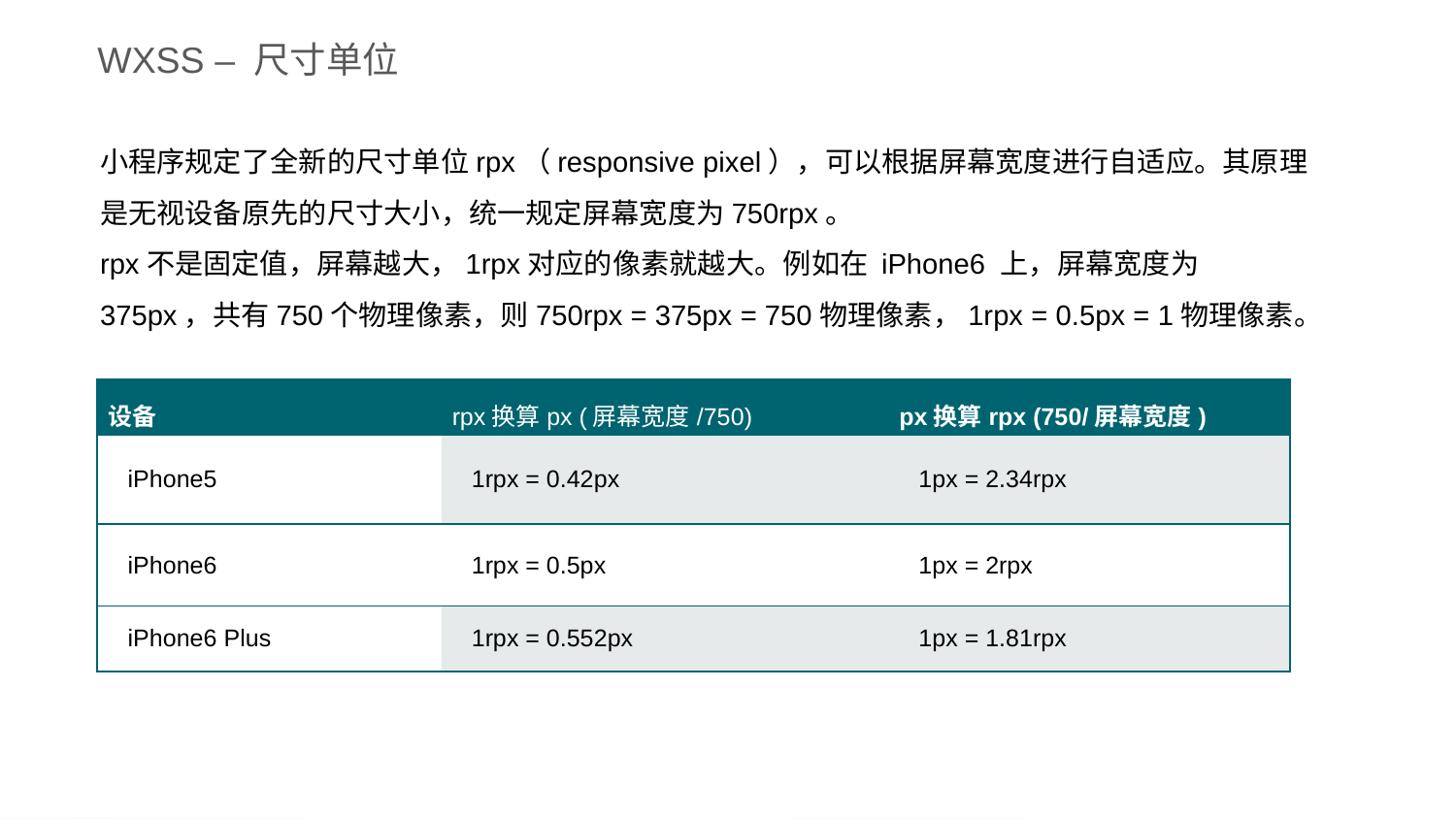

WXSS – 尺寸单位
小程序规定了全新的尺寸单位rpx（responsive pixel），可以根据屏幕宽度进行自适应。其原理是无视设备原先的尺寸大小，统一规定屏幕宽度为750rpx。
rpx不是固定值，屏幕越大，1rpx对应的像素就越大。例如在 iPhone6 上，屏幕宽度为375px，共有750个物理像素，则750rpx = 375px = 750物理像素，1rpx = 0.5px = 1物理像素。

| 设备 | rpx换算px (屏幕宽度/750) | px换算rpx (750/屏幕宽度) |
| --- | --- | --- |
| iPhone5 | 1rpx = 0.42px | 1px = 2.34rpx |
| iPhone6 | 1rpx = 0.5px | 1px = 2rpx |
| iPhone6 Plus | 1rpx = 0.552px | 1px = 1.81rpx |